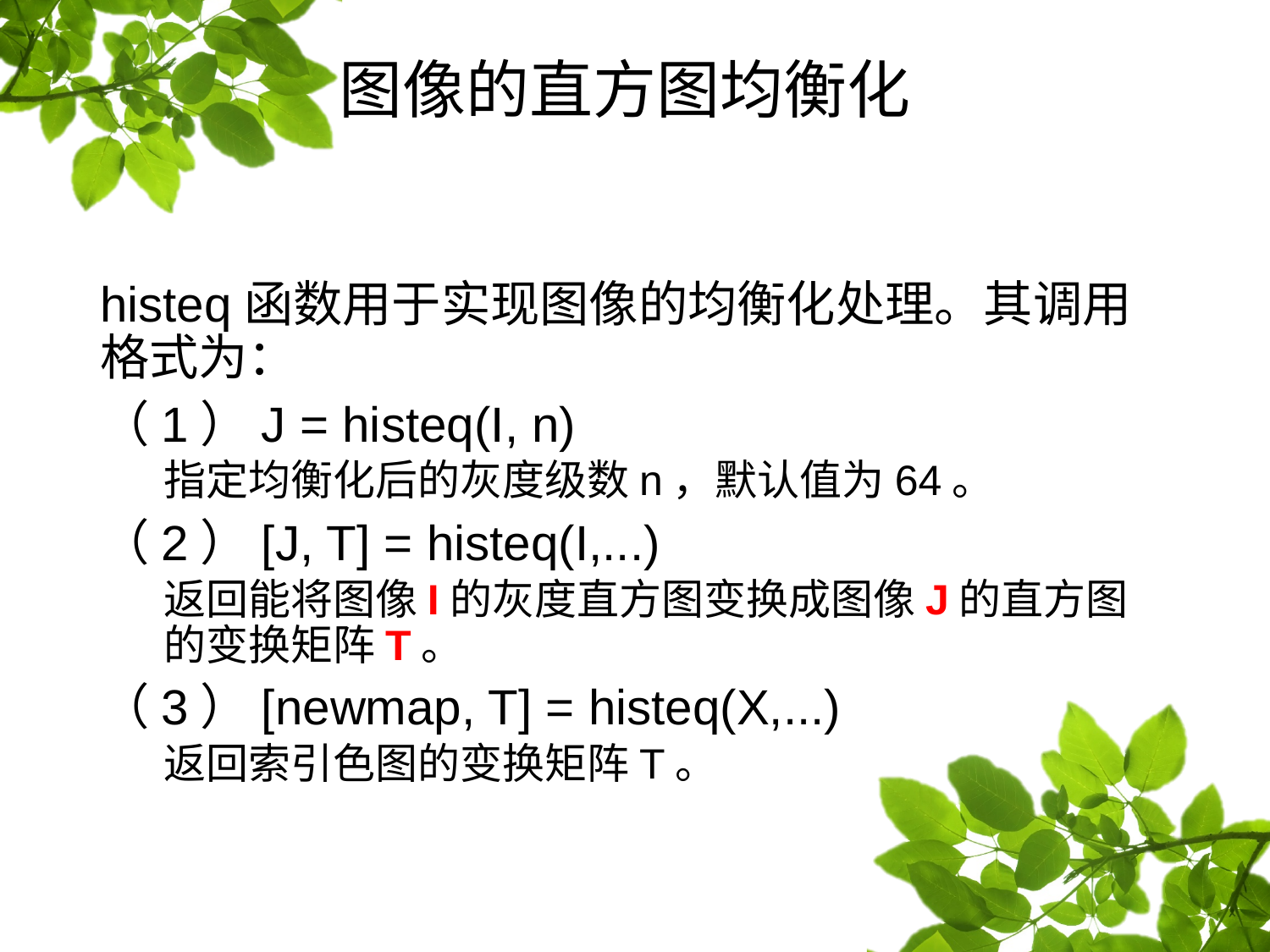

# 图像的直方图均衡化
histeq函数用于实现图像的均衡化处理。其调用格式为：
（1）J = histeq(I, n)
指定均衡化后的灰度级数n，默认值为64。
（2）[J, T] = histeq(I,...)
返回能将图像I的灰度直方图变换成图像J的直方图的变换矩阵T。
（3）[newmap, T] = histeq(X,...)
返回索引色图的变换矩阵T。